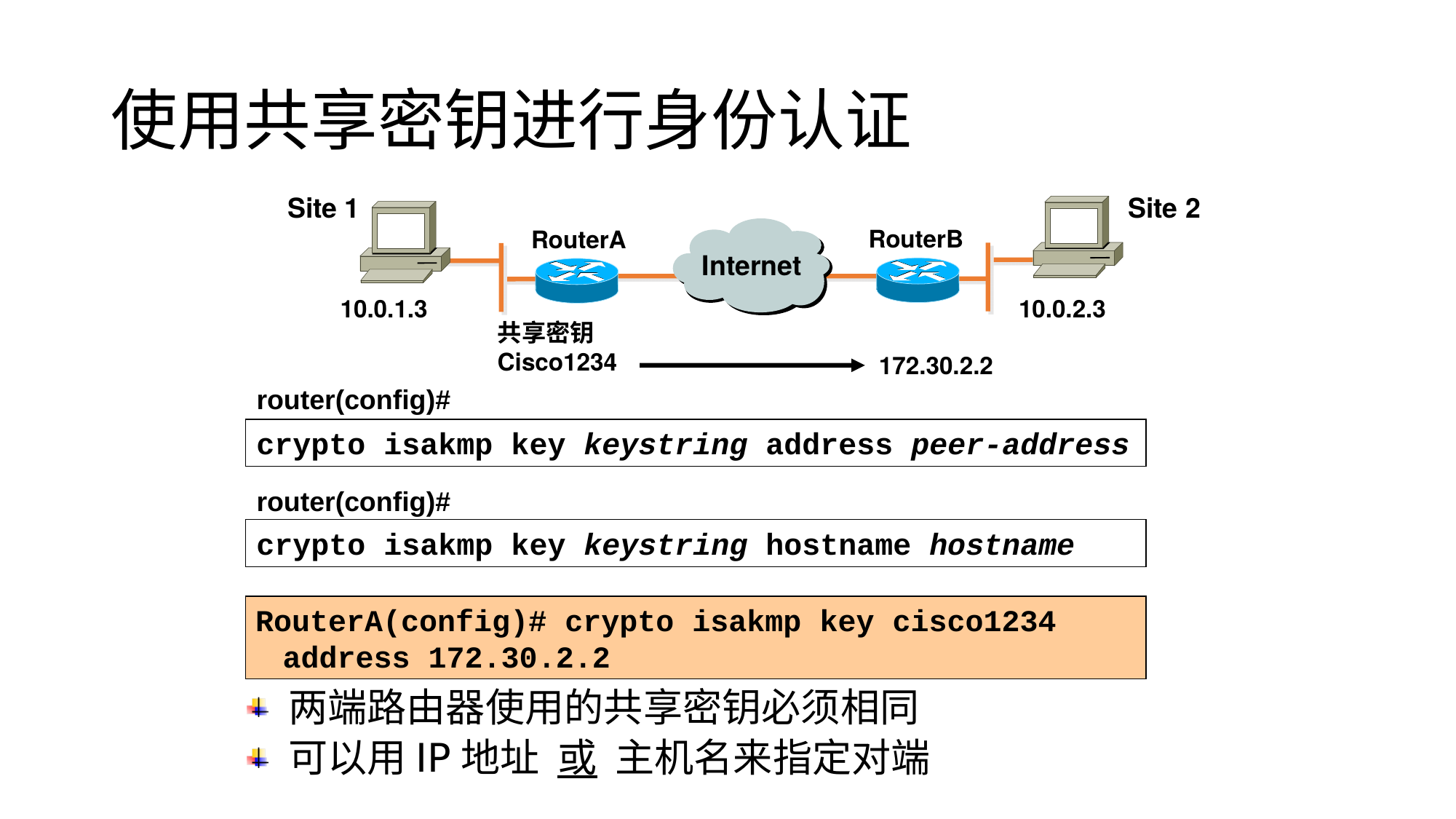

# 使用共享密钥进行身份认证
Site 1
Site 2

RouterB

Internet

RouterA

B
A
10.0.1.3
10.0.2.3
共享密钥
Cisco1234
172.30.2.2

router(config)#
crypto isakmp key keystring address peer-address
router(config)#
crypto isakmp key keystring hostname hostname
RouterA(config)# crypto isakmp key cisco1234 address 172.30.2.2
两端路由器使用的共享密钥必须相同
可以用IP地址  或  主机名来指定对端